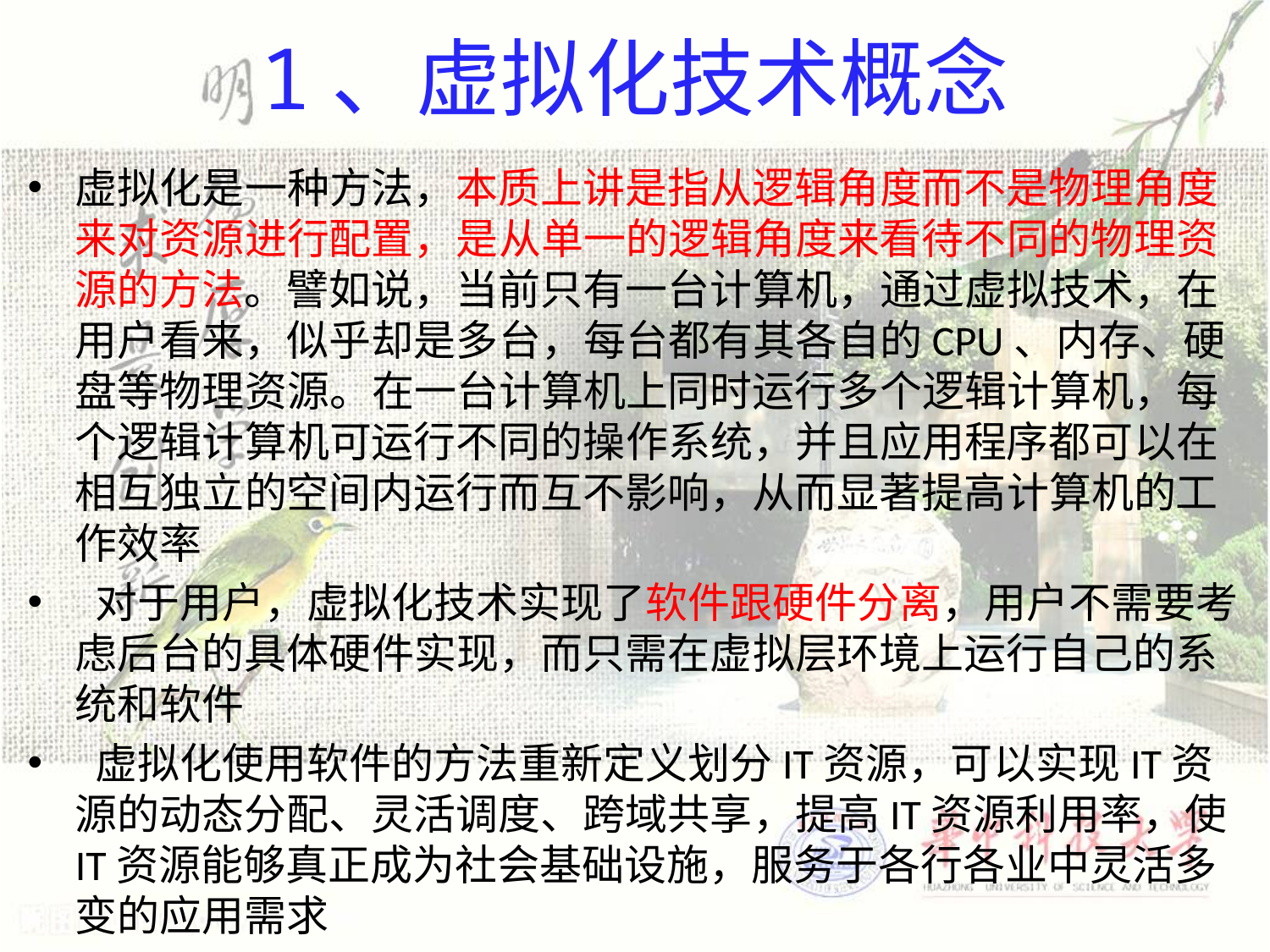

# 1、虚拟化技术概念
虚拟化是一种方法，本质上讲是指从逻辑角度而不是物理角度来对资源进行配置，是从单一的逻辑角度来看待不同的物理资源的方法。譬如说，当前只有一台计算机，通过虚拟技术，在用户看来，似乎却是多台，每台都有其各自的CPU、内存、硬盘等物理资源。在一台计算机上同时运行多个逻辑计算机，每个逻辑计算机可运行不同的操作系统，并且应用程序都可以在相互独立的空间内运行而互不影响，从而显著提高计算机的工作效率
 对于用户，虚拟化技术实现了软件跟硬件分离，用户不需要考虑后台的具体硬件实现，而只需在虚拟层环境上运行自己的系统和软件
 虚拟化使用软件的方法重新定义划分IT资源，可以实现IT资源的动态分配、灵活调度、跨域共享，提高IT资源利用率，使IT资源能够真正成为社会基础设施，服务于各行各业中灵活多变的应用需求